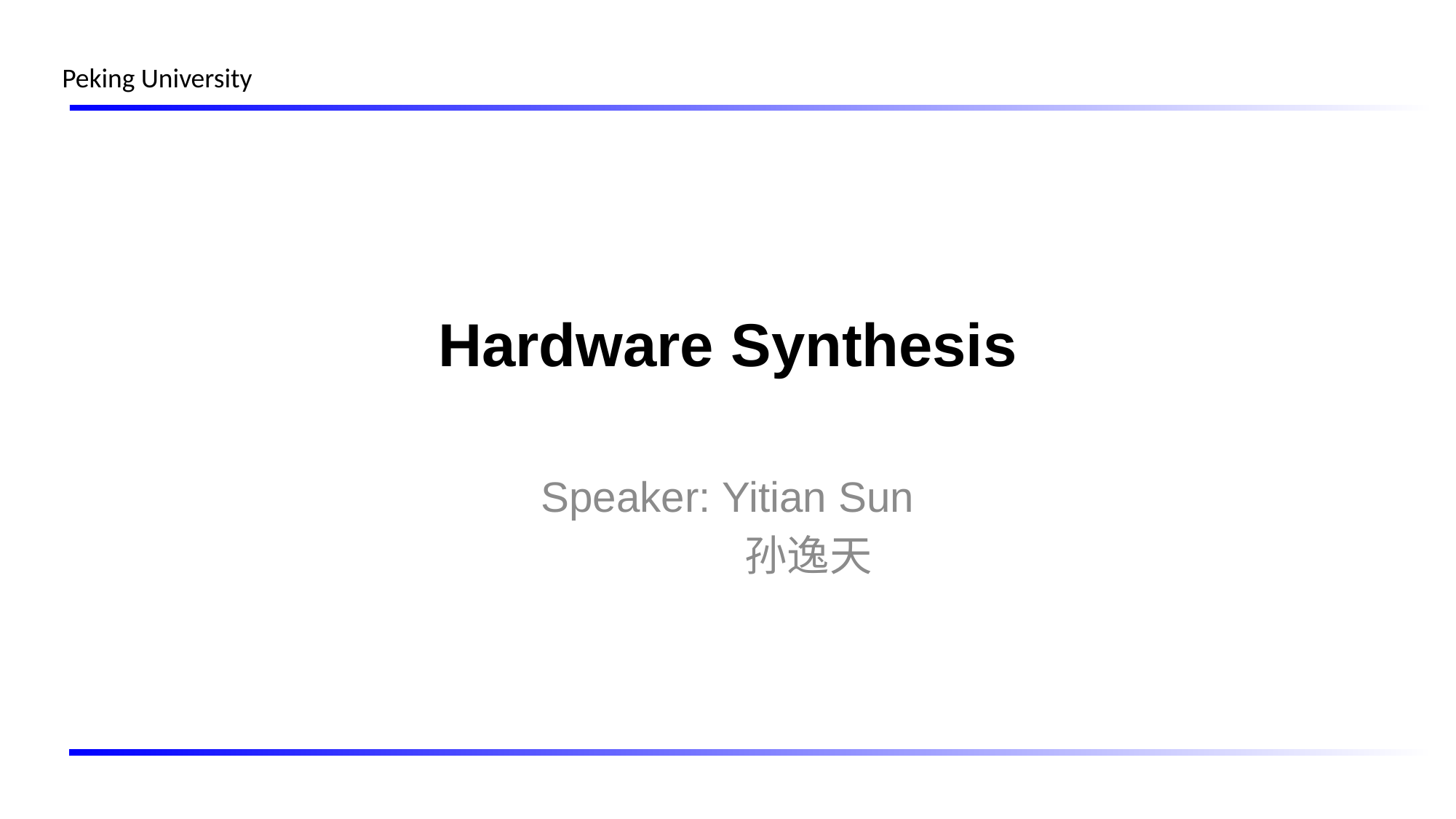

# Hardware Synthesis
Speaker: Yitian Sun
                孙逸天